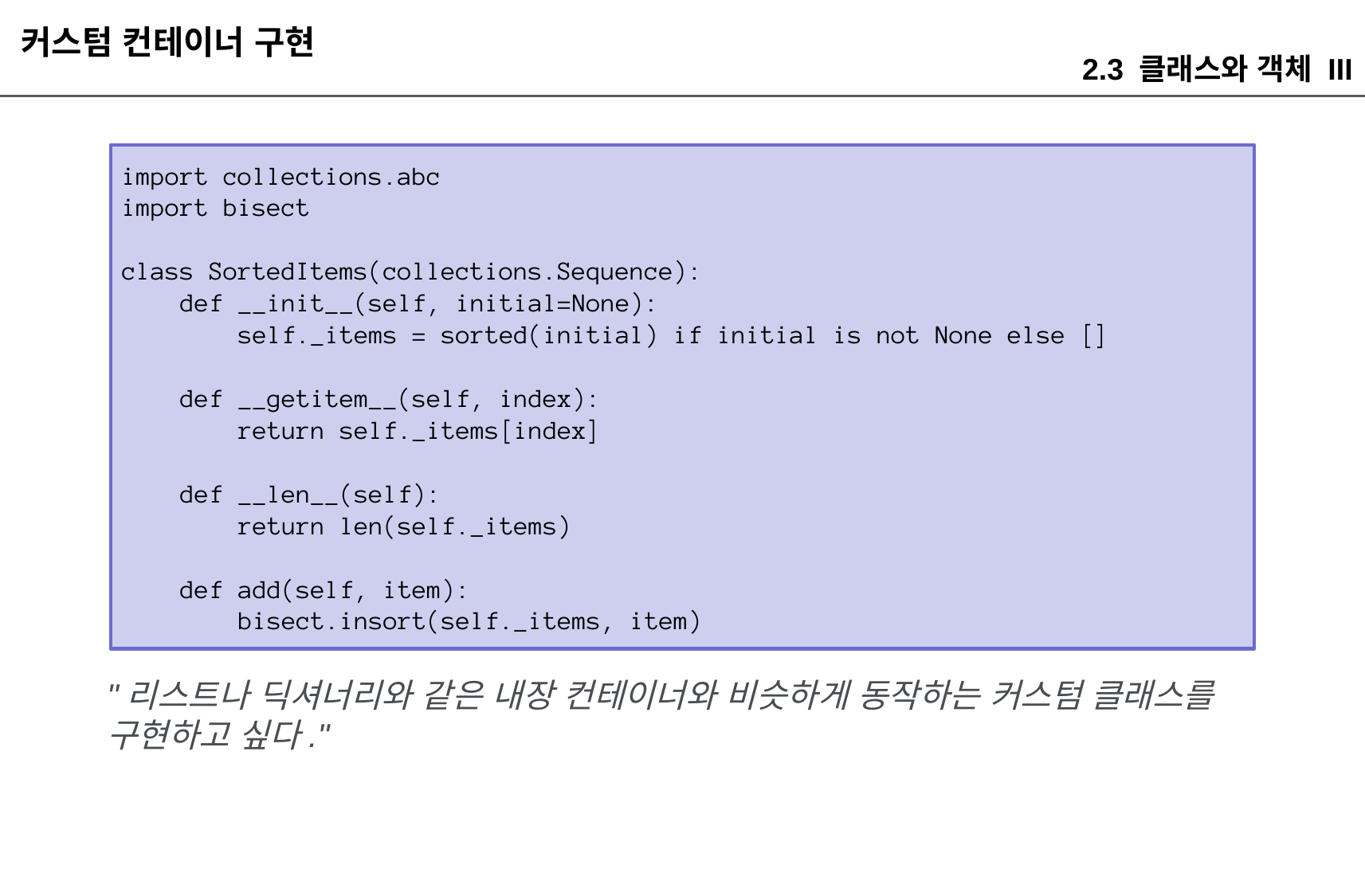

커스텀 컨테이너 구현
2.3 클래스와 객체 III
import collections.abc
import bisect

class SortedItems(collections.Sequence):
    def __init__(self, initial=None):
        self._items = sorted(initial) if initial is not None else []

    def __getitem__(self, index):
        return self._items[index]

    def __len__(self):
        return len(self._items)

    def add(self, item):
        bisect.insort(self._items, item)
"리스트나 딕셔너리와 같은 내장 컨테이너와 비슷하게 동작하는 커스텀 클래스를 구현하고 싶다."